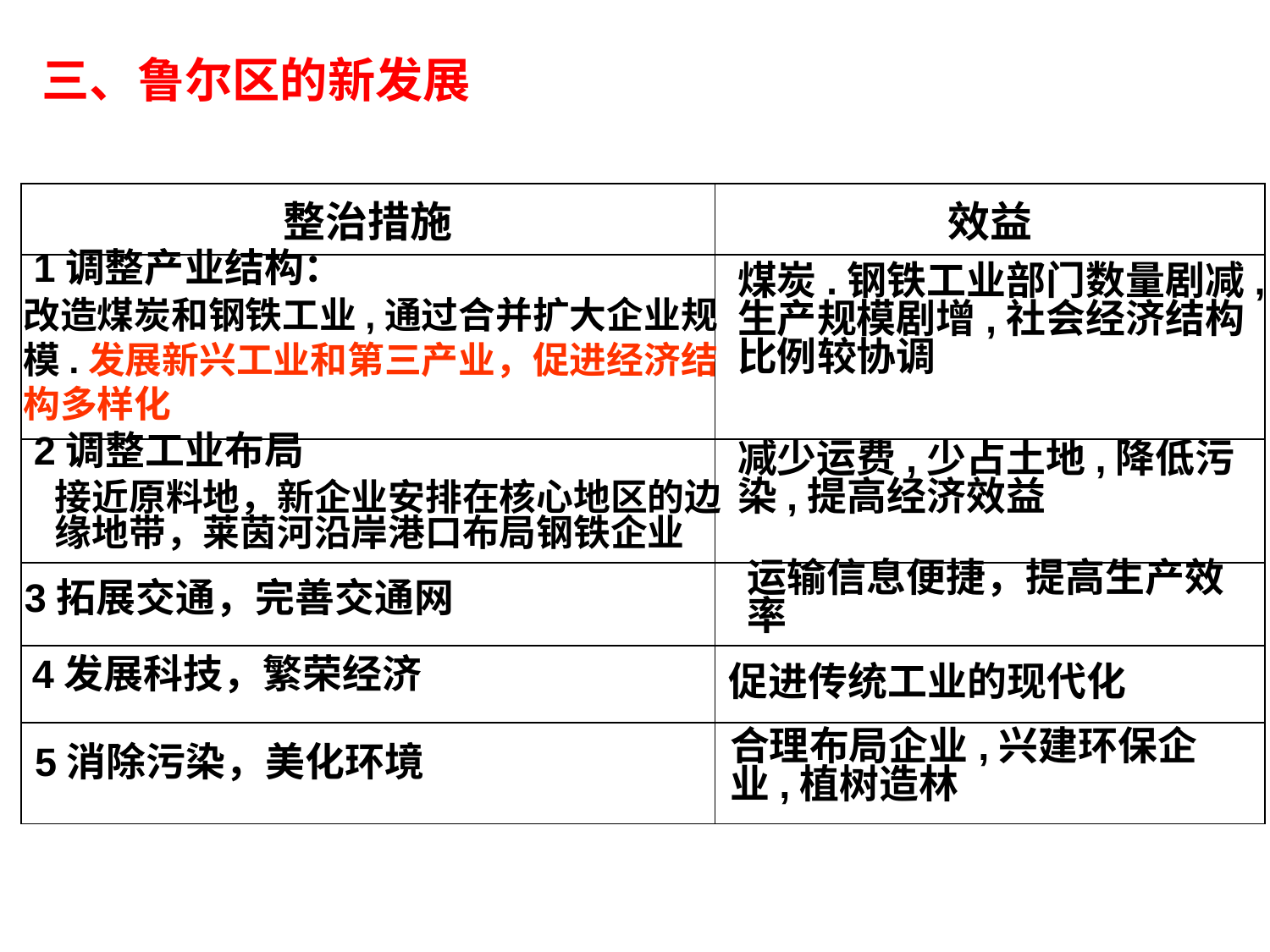

三、鲁尔区的新发展
| 整治措施 | 效益 |
| --- | --- |
|  |  |
|  |  |
|  |  |
|  |  |
|  |  |
1调整产业结构：
煤炭.钢铁工业部门数量剧减,生产规模剧增,社会经济结构比例较协调
改造煤炭和钢铁工业,通过合并扩大企业规模.发展新兴工业和第三产业，促进经济结构多样化
2调整工业布局
减少运费,少占土地,降低污染,提高经济效益
接近原料地，新企业安排在核心地区的边缘地带，莱茵河沿岸港口布局钢铁企业
运输信息便捷，提高生产效率
3拓展交通，完善交通网
4发展科技，繁荣经济
促进传统工业的现代化
合理布局企业,兴建环保企业,植树造林
5消除污染，美化环境